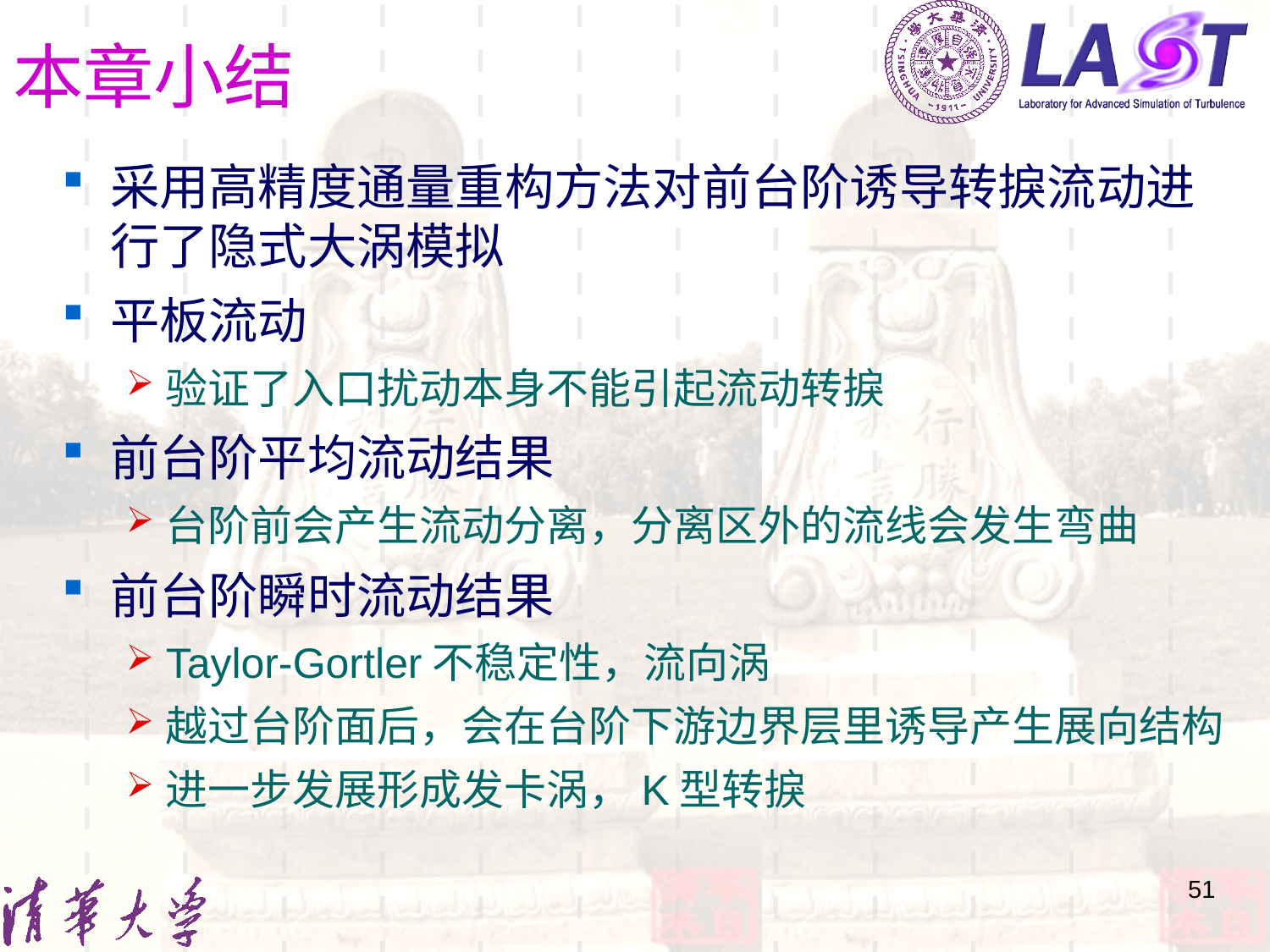

# 本章小结
采用高精度通量重构方法对前台阶诱导转捩流动进行了隐式大涡模拟
平板流动
验证了入口扰动本身不能引起流动转捩
前台阶平均流动结果
台阶前会产生流动分离，分离区外的流线会发生弯曲
前台阶瞬时流动结果
Taylor-Gortler不稳定性，流向涡
越过台阶面后，会在台阶下游边界层里诱导产生展向结构
进一步发展形成发卡涡，K型转捩
51